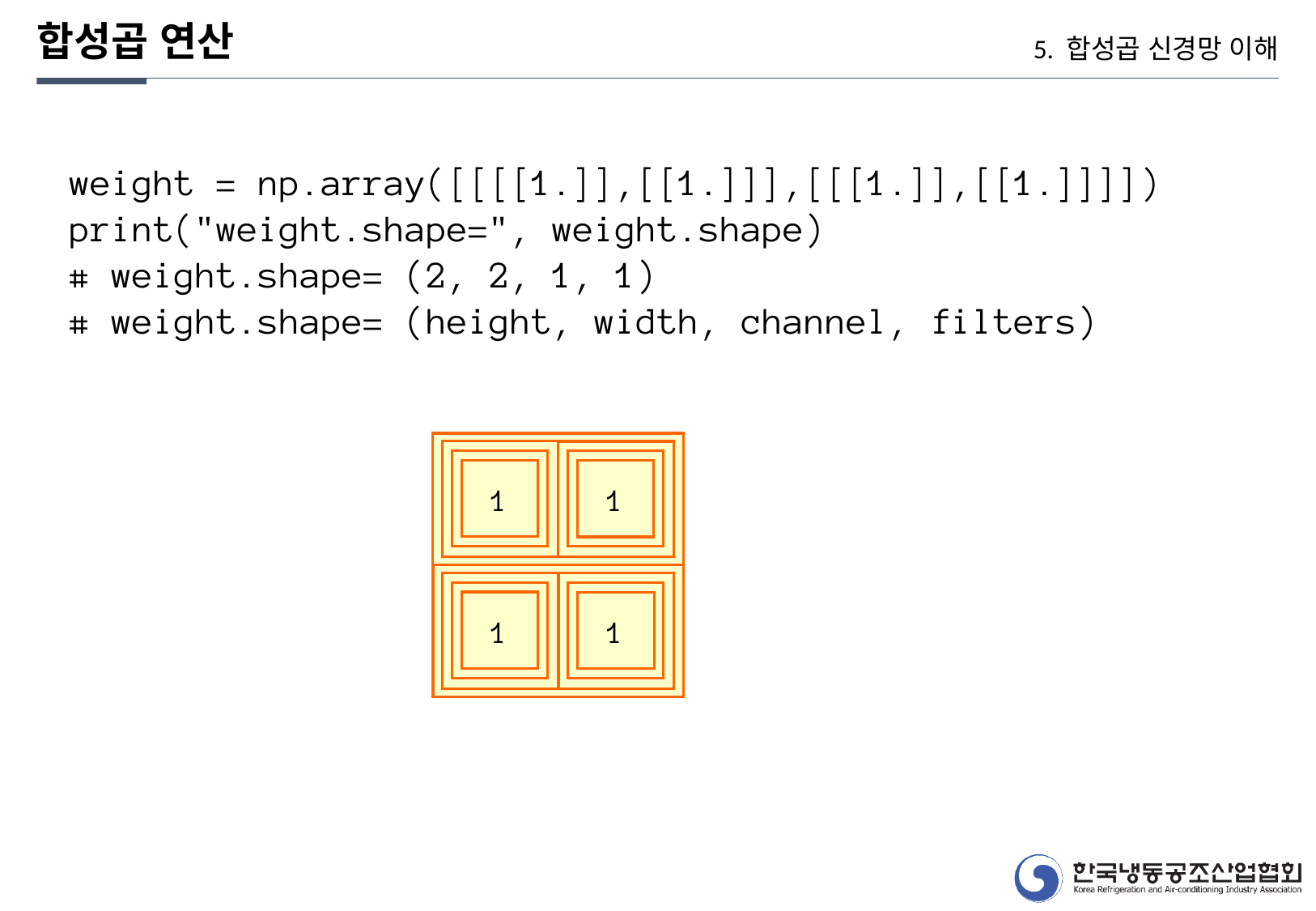

합성곱 연산
5. 합성곱 신경망 이해
weight = np.array([[[[1.]],[[1.]]],[[[1.]],[[1.]]]])
print("weight.shape=", weight.shape)
# weight.shape= (2, 2, 1, 1)
# weight.shape= (height, width, channel, filters)

1
1

1
1